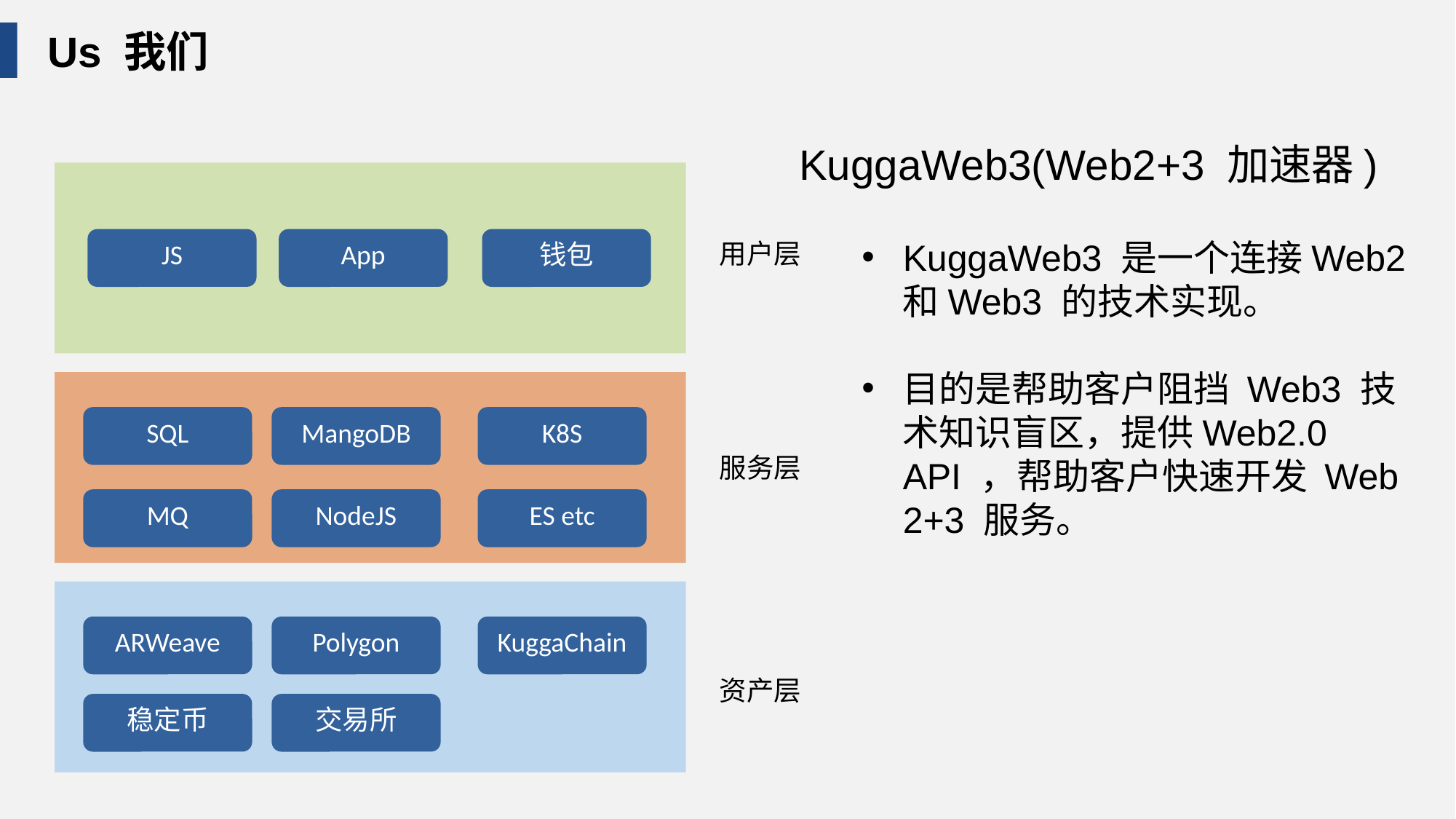

Us 我们

KuggaWeb3(Web2+3 加速器)

JS
App
钱包
KuggaWeb3 是一个连接Web2和Web3 的技术实现。

目的是帮助客户阻挡 Web3 技术知识盲区，提供Web2.0 API ，帮助客户快速开发 Web 2+3 服务。
用户层

SQL
MangoDB
K8S
服务层
MQ
NodeJS
ES etc

ARWeave
Polygon
KuggaChain
资产层
稳定币
交易所